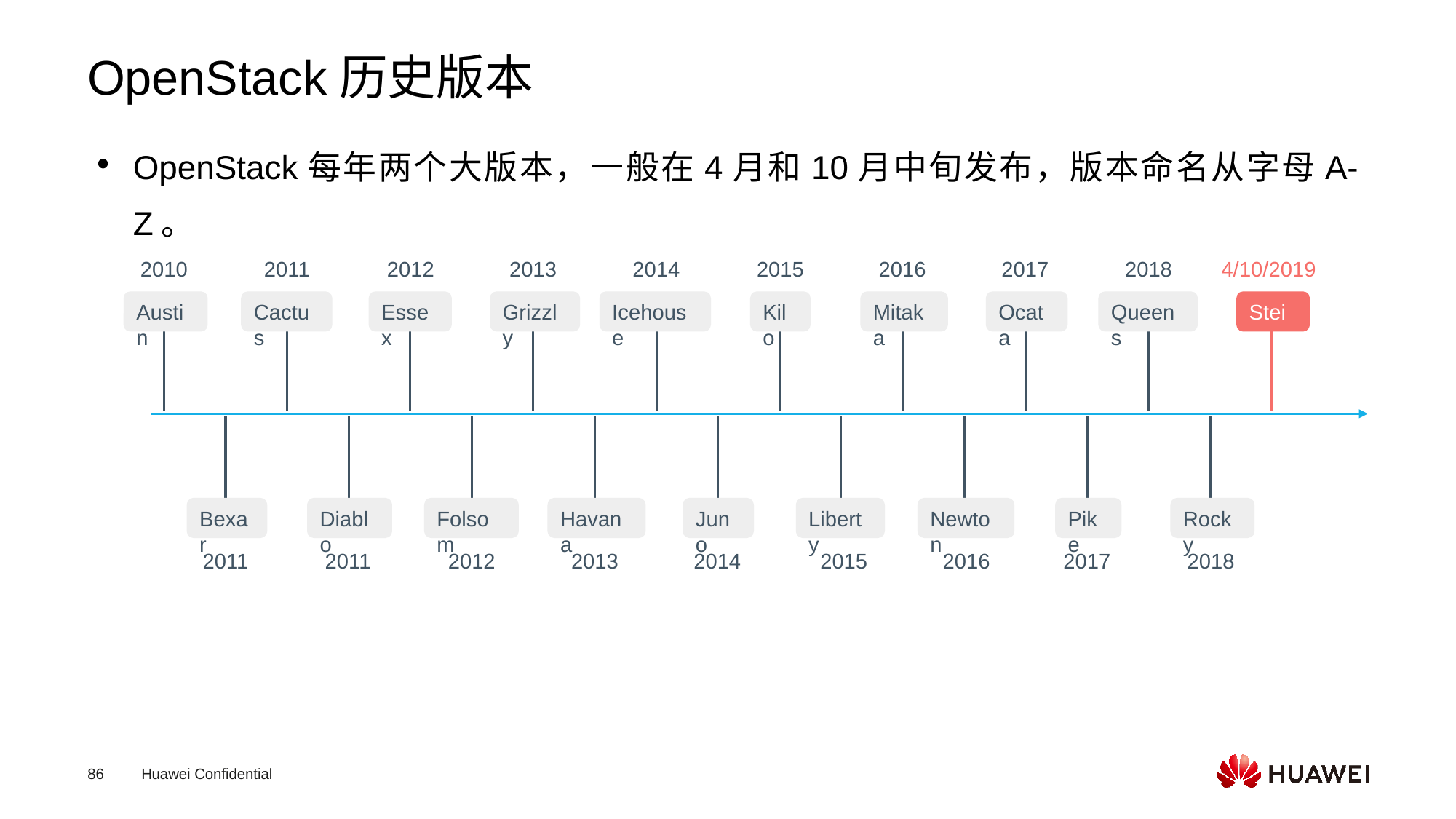

# OpenStack历史版本
OpenStack每年两个大版本，一般在4月和10月中旬发布，版本命名从字母A-Z。

2010
2011
2012
2013
2014
2015
2016
2017
2018
4/10/2019
Austin
Cactus
Essex
Grizzly
Icehouse
Kilo
Mitaka
Ocata
Queens
Stein
Bexar
Diablo
Folsom
Havana
Juno
Liberty
Newton
Pike
Rocky
2011
2011
2012
2013
2014
2015
2016
2017
2018